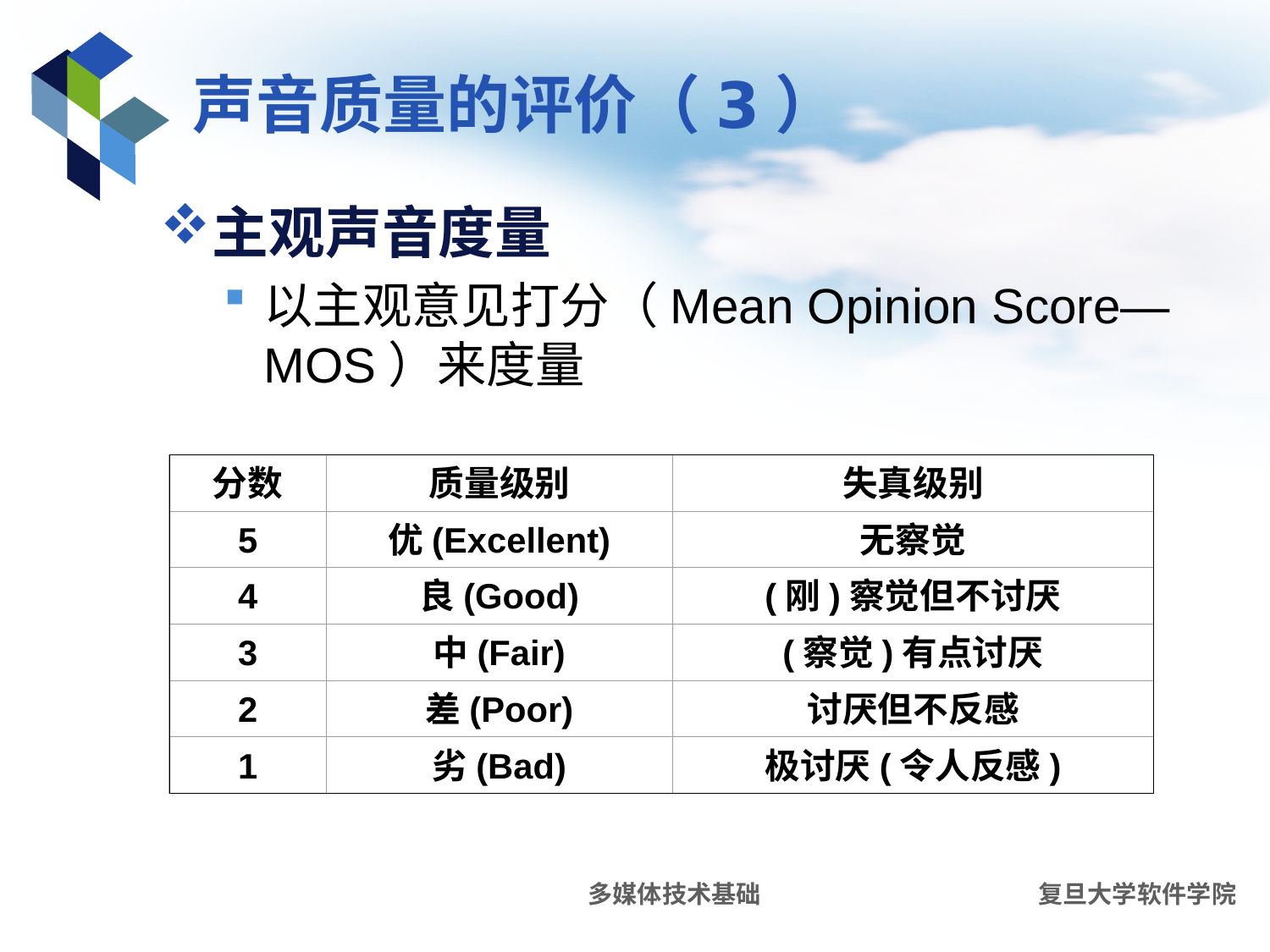

# 声音质量的评价（3）
主观声音度量
以主观意见打分（Mean Opinion Score—MOS）来度量

分数

质量级别

失真级别

5

优(Excellent)

无察觉

4

良(Good)

(刚)察觉但不讨厌

3

中(Fair)

(察觉)有点讨厌

2

差(Poor)

讨厌但不反感

1

劣(Bad)

极讨厌(令人反感)

多媒体技术基础